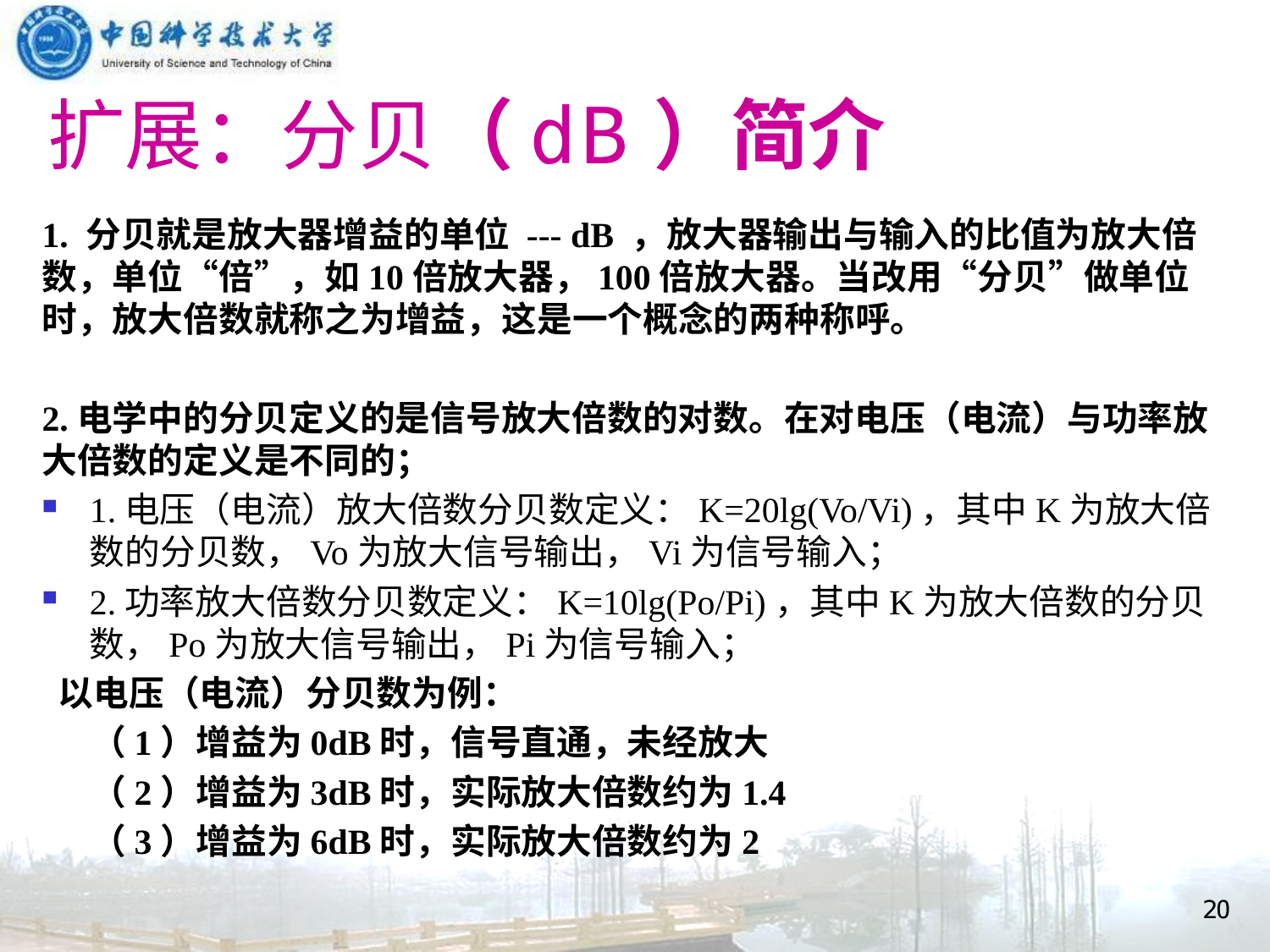

# 扩展：分贝（dB）简介
1. 分贝就是放大器增益的单位 --- dB ，放大器输出与输入的比值为放大倍数，单位“倍”，如10倍放大器，100倍放大器。当改用“分贝”做单位时，放大倍数就称之为增益，这是一个概念的两种称呼。

2.电学中的分贝定义的是信号放大倍数的对数。在对电压（电流）与功率放大倍数的定义是不同的；
1.电压（电流）放大倍数分贝数定义：K=20lg(Vo/Vi)，其中K为放大倍数的分贝数，Vo为放大信号输出，Vi为信号输入；
2.功率放大倍数分贝数定义：K=10lg(Po/Pi)，其中K为放大倍数的分贝数，Po为放大信号输出，Pi为信号输入；
 以电压（电流）分贝数为例：
     （1）增益为0dB时，信号直通，未经放大
     （2）增益为3dB时，实际放大倍数约为1.4
     （3）增益为6dB时，实际放大倍数约为2
20